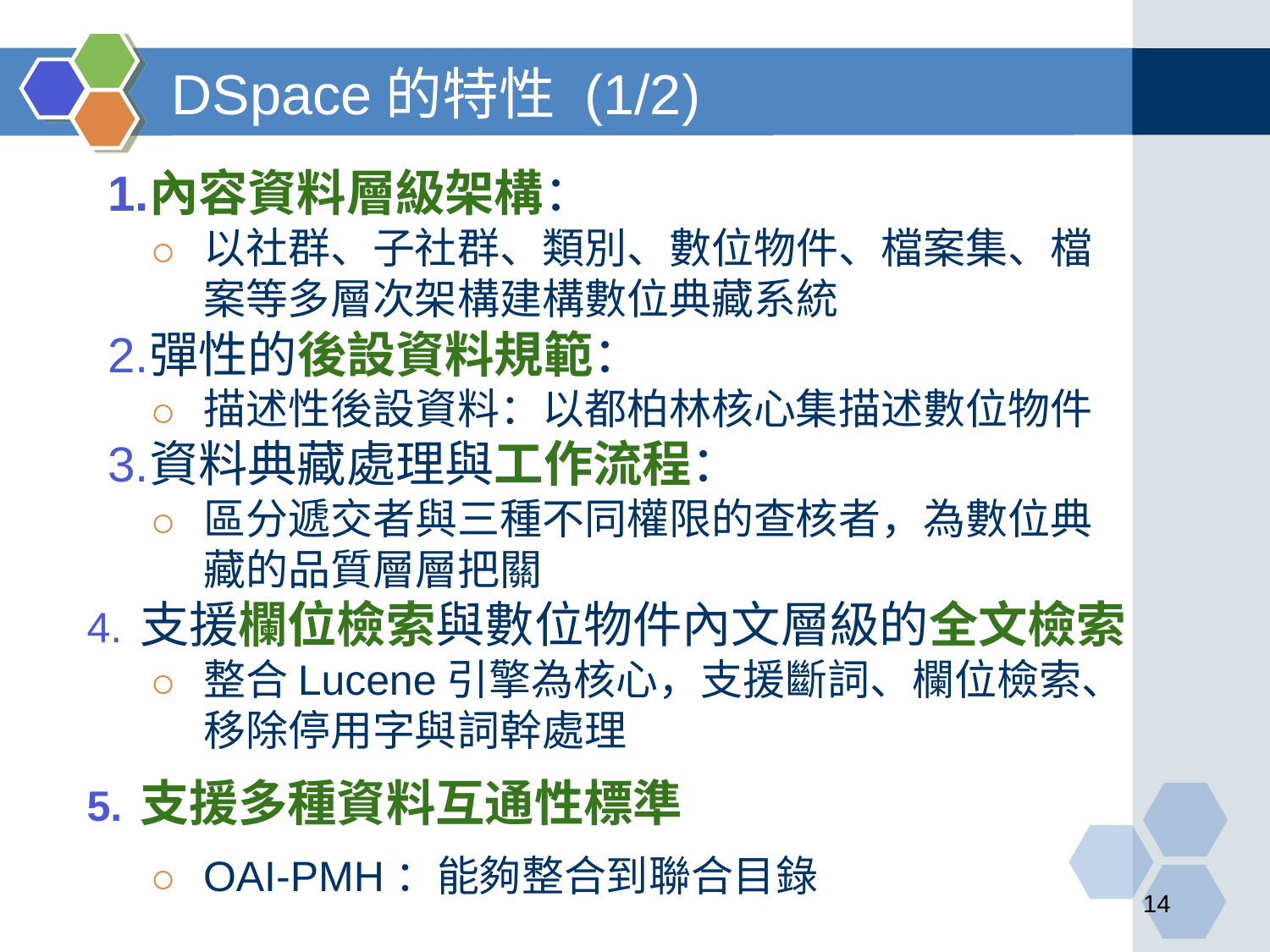

# DSpace的特性 (1/2)
內容資料層級架構：
以社群、子社群、類別、數位物件、檔案集、檔案等多層次架構建構數位典藏系統
彈性的後設資料規範：
描述性後設資料：以都柏林核心集描述數位物件
資料典藏處理與工作流程：
區分遞交者與三種不同權限的查核者，為數位典藏的品質層層把關
支援欄位檢索與數位物件內文層級的全文檢索
整合Lucene引擎為核心，支援斷詞、欄位檢索、移除停用字與詞幹處理
支援多種資料互通性標準
OAI-PMH：能夠整合到聯合目錄
14